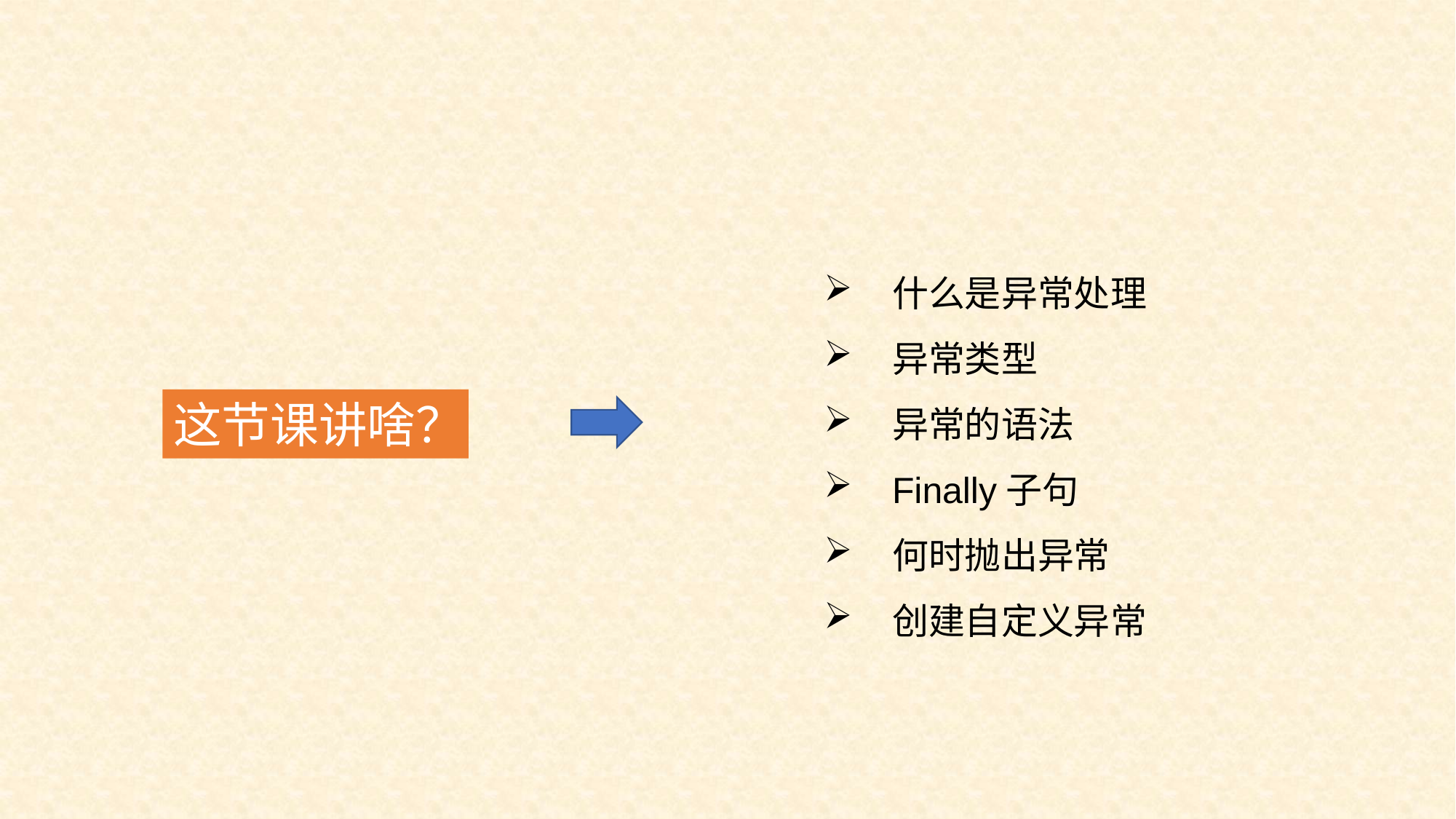

什么是异常处理
异常类型
异常的语法
Finally子句
何时抛出异常
创建自定义异常
这节课讲啥？